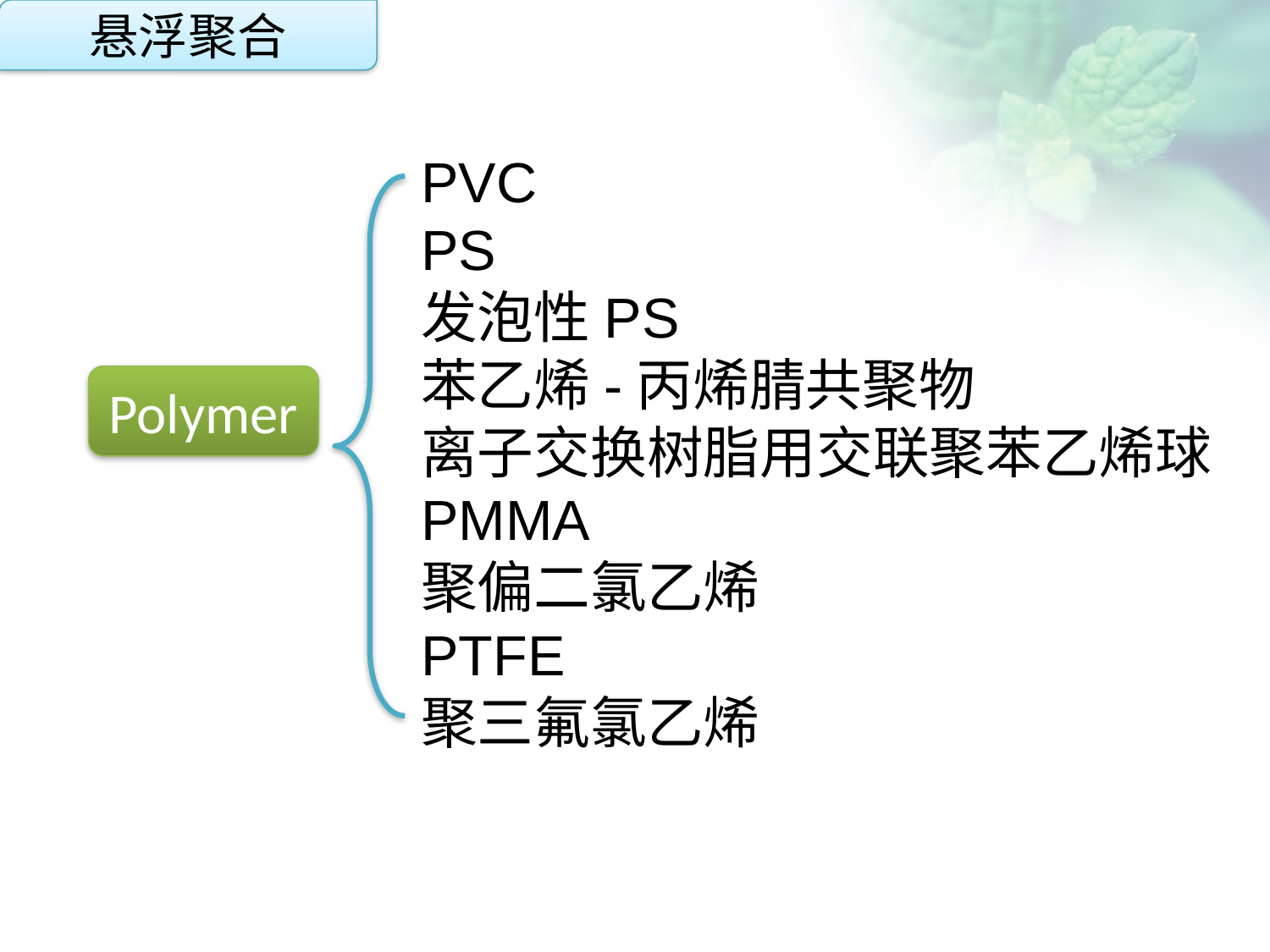

悬浮聚合
PVC
PS
发泡性PS
苯乙烯-丙烯腈共聚物
离子交换树脂用交联聚苯乙烯球
PMMA
聚偏二氯乙烯
PTFE
聚三氟氯乙烯

点击添加文本
Polymer
点击添加文本
点击添加文本
点击添加文本